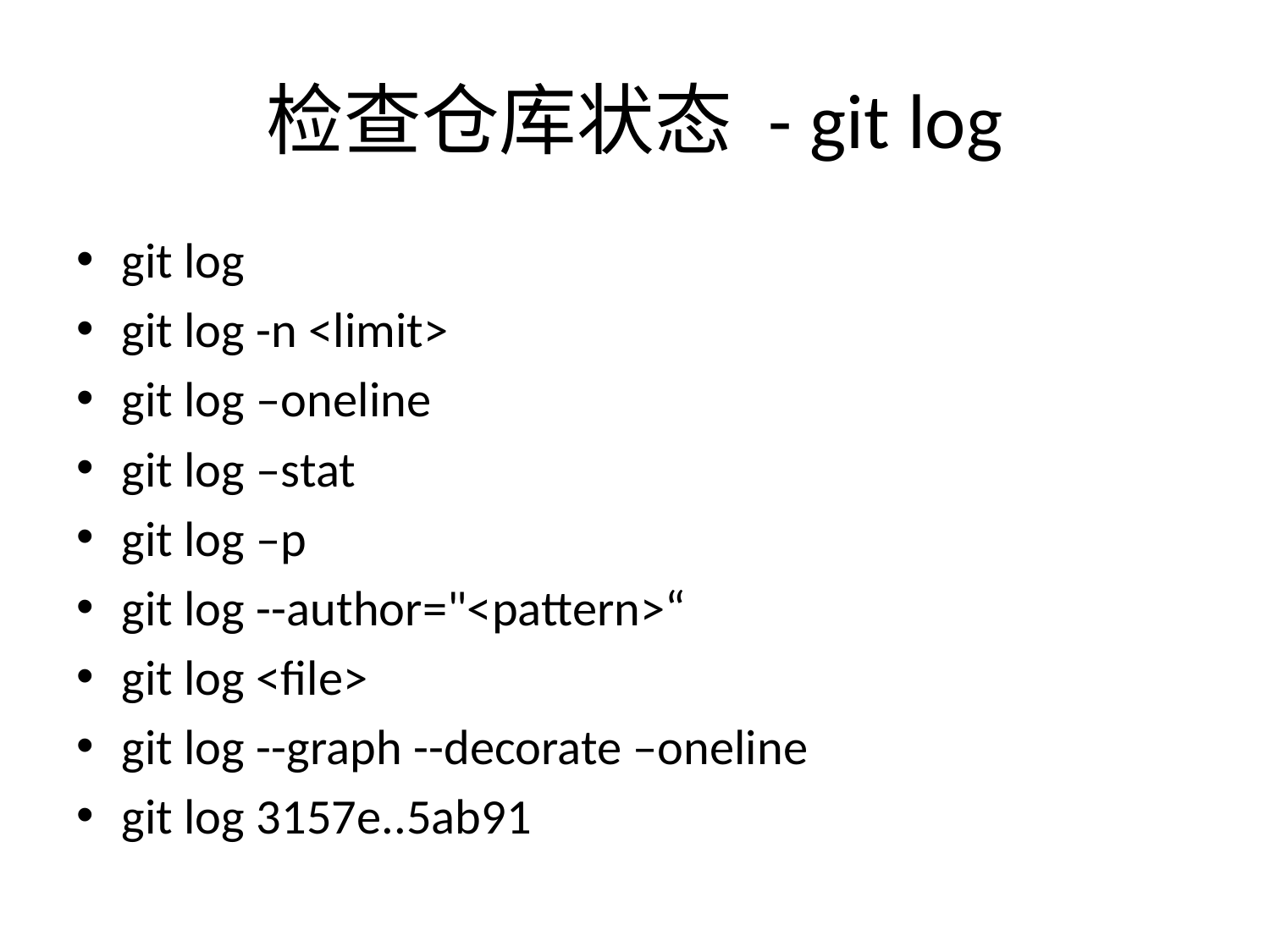

# 检查仓库状态 - git log
git log
git log -n <limit>
git log –oneline
git log –stat
git log –p
git log --author="<pattern>“
git log <file>
git log --graph --decorate –oneline
git log 3157e..5ab91